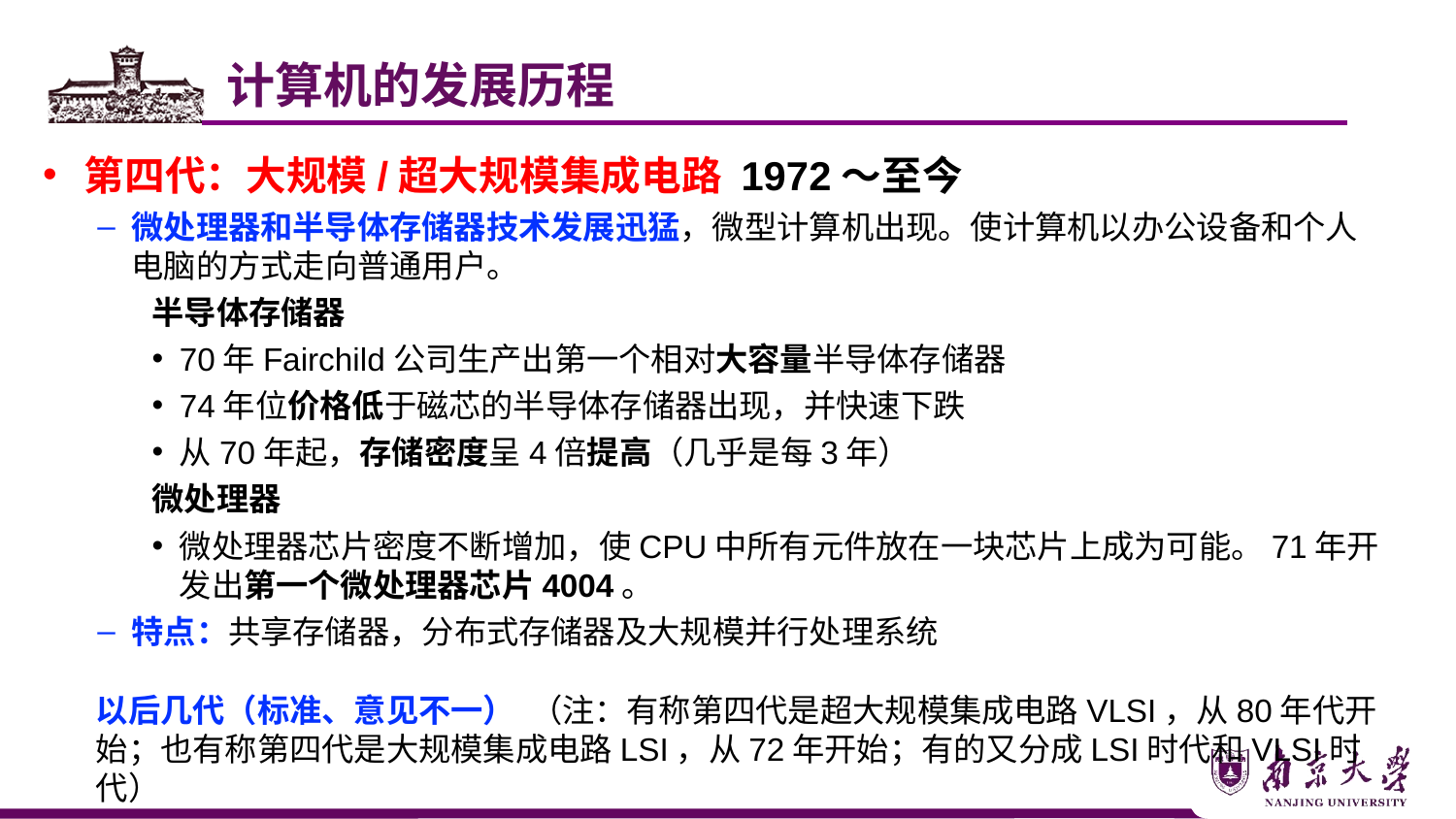

计算机的发展历程
第四代：大规模/超大规模集成电路 1972～至今
微处理器和半导体存储器技术发展迅猛，微型计算机出现。使计算机以办公设备和个人电脑的方式走向普通用户。
半导体存储器
70年Fairchild公司生产出第一个相对大容量半导体存储器
74年位价格低于磁芯的半导体存储器出现，并快速下跌
从70年起，存储密度呈4倍提高（几乎是每3年）
微处理器
微处理器芯片密度不断增加，使CPU中所有元件放在一块芯片上成为可能。71年开发出第一个微处理器芯片4004。
特点：共享存储器，分布式存储器及大规模并行处理系统
以后几代（标准、意见不一）  （注：有称第四代是超大规模集成电路VLSI，从80年代开始；也有称第四代是大规模集成电路LSI，从72年开始；有的又分成LSI时代和VLSI时代）